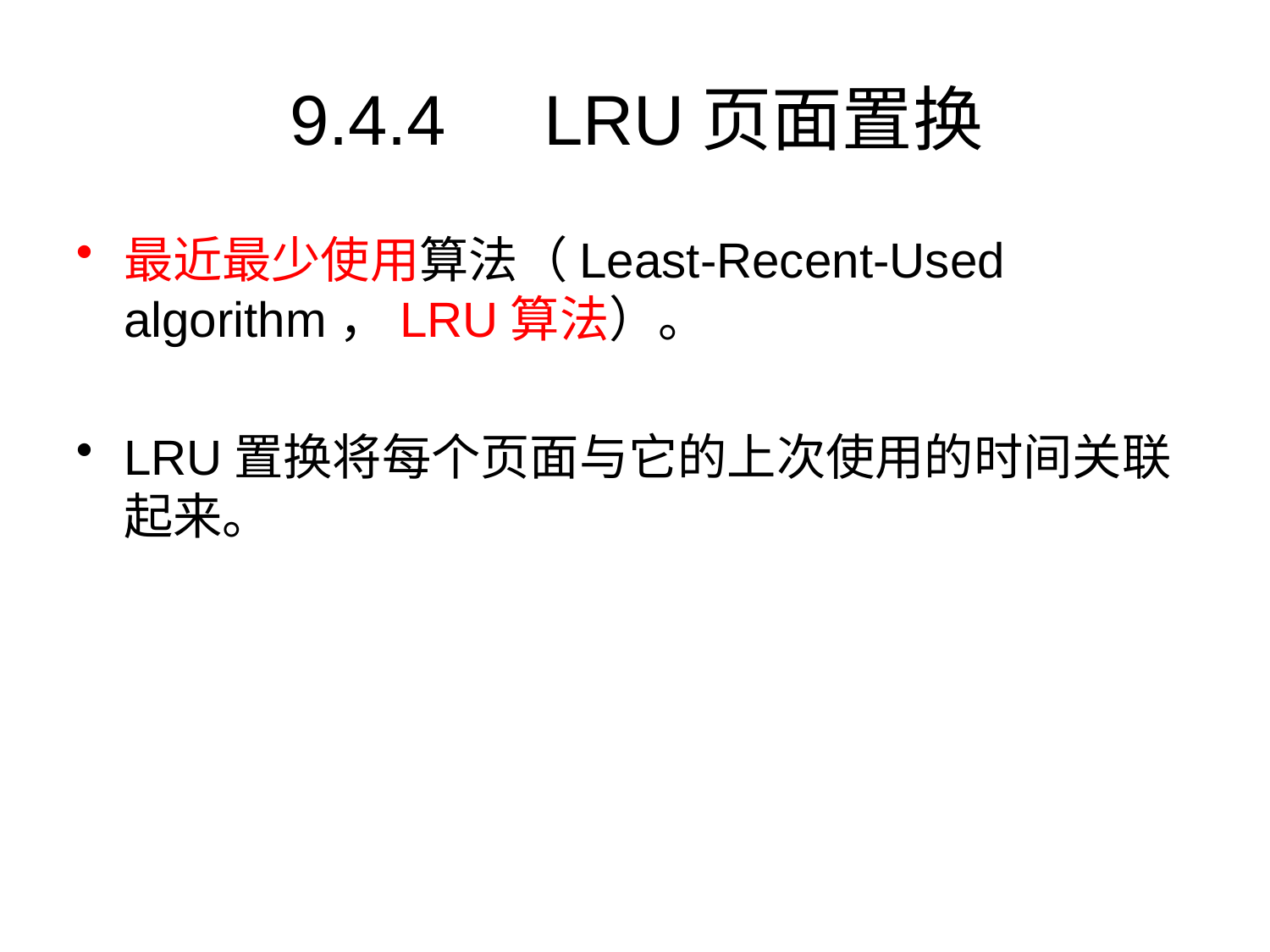

# 9.4.4	LRU页面置换
最近最少使用算法（Least-Recent-Used algorithm，LRU算法）。

LRU置换将每个页面与它的上次使用的时间关联起来。